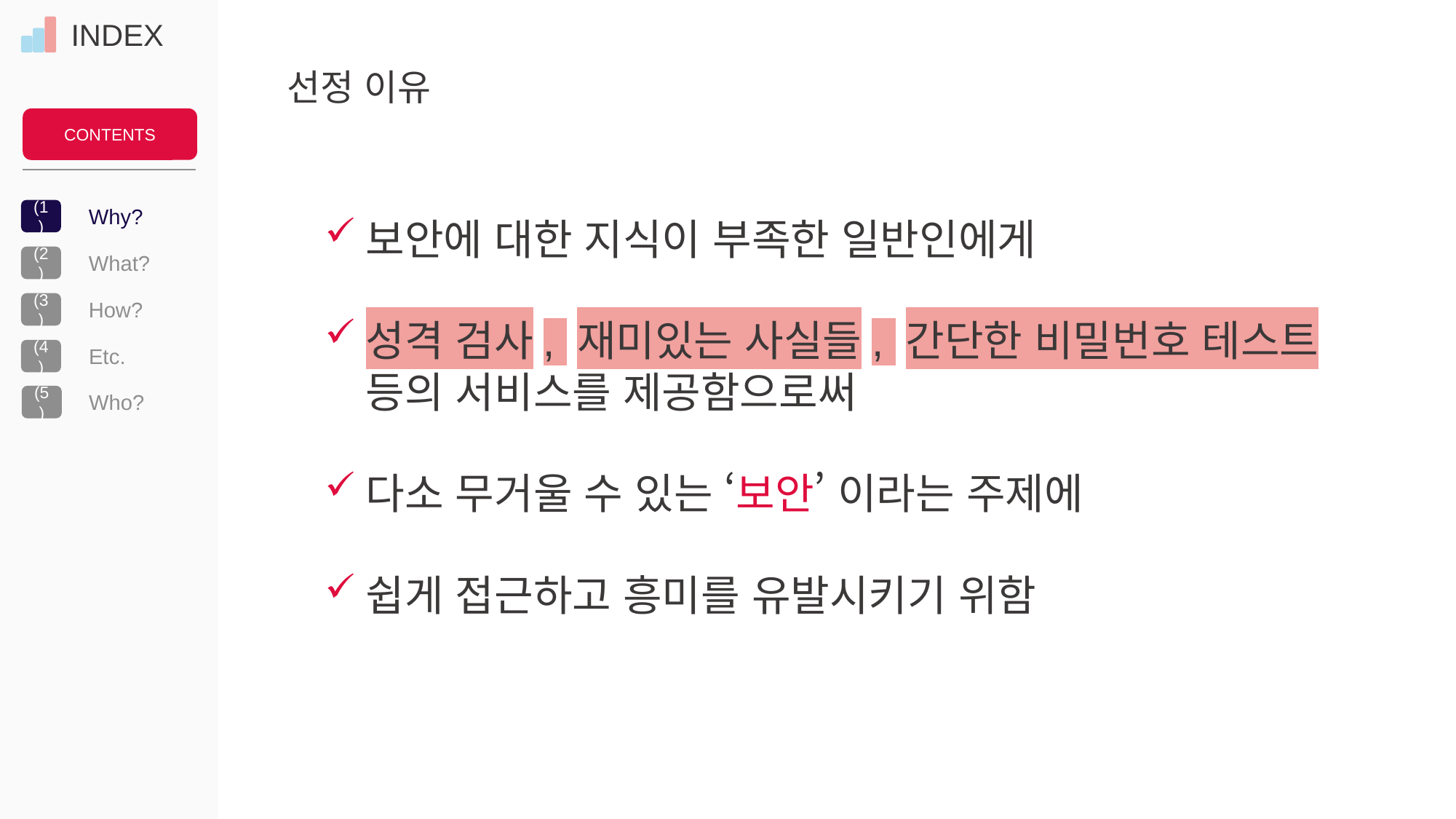

INDEX

선정 이유
CONTENTS
Why?
(1)
What?
(2)
How?
(3)
Etc.
(4)
Who?
(5)
보안에 대한 지식이 부족한 일반인에게

성격 검사, 재미있는 사실들, 간단한 비밀번호 테스트 등의 서비스를 제공함으로써

다소 무거울 수 있는 ‘보안’ 이라는 주제에

쉽게 접근하고 흥미를 유발시키기 위함

Copyright ⓒ Slug. All right reserved.